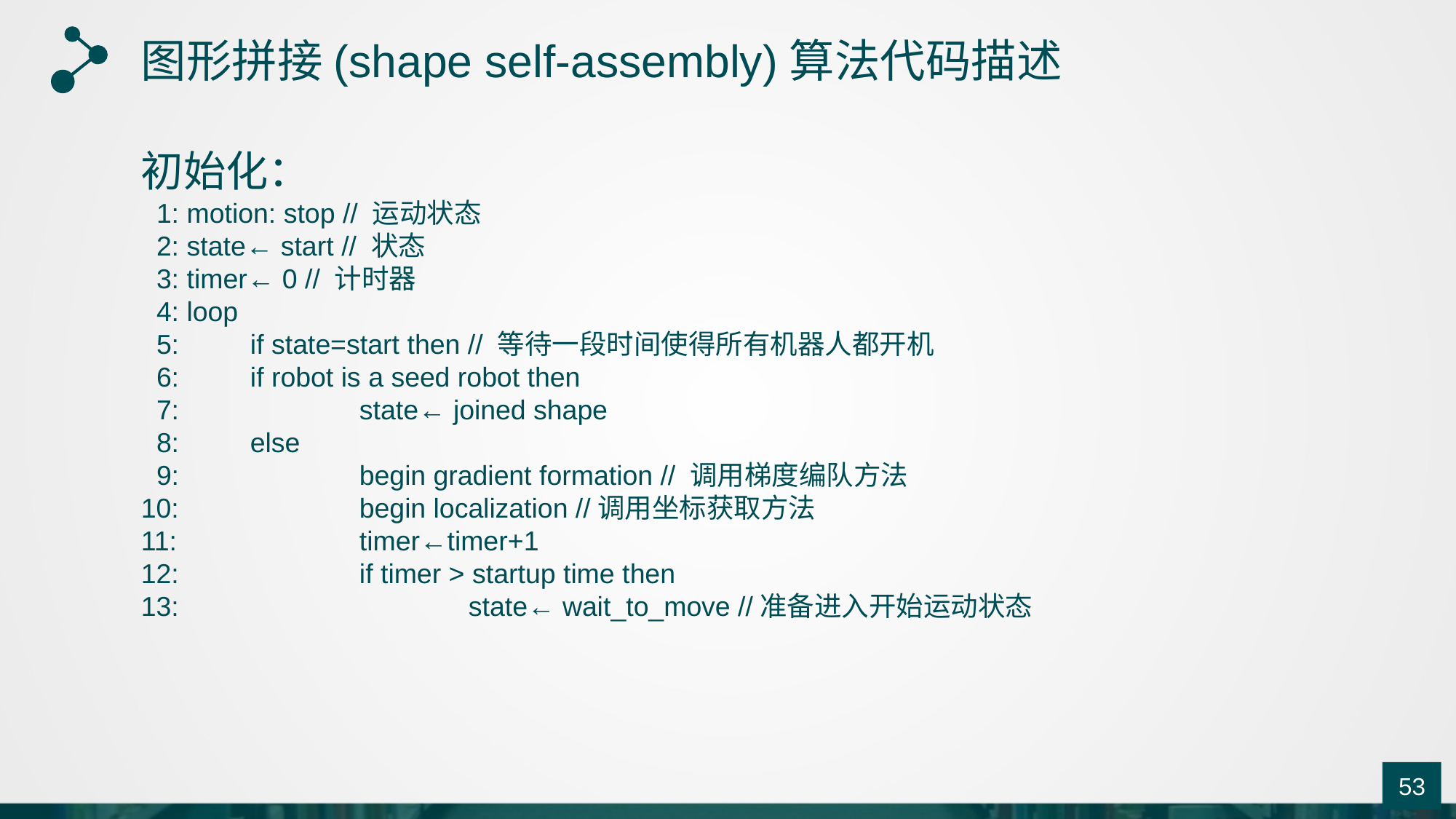

图形拼接(shape self-assembly)算法代码描述
初始化：
  1: motion: stop // 运动状态
  2: state← start // 状态
  3: timer← 0 // 计时器
  4: loop
  5: 	if state=start then // 等待一段时间使得所有机器人都开机
  6:	if robot is a seed robot then
  7: 		state← joined shape
  8: 	else
  9: 		begin gradient formation // 调用梯度编队方法
10: 		begin localization //调用坐标获取方法
11: 		timer←timer+1
12: 		if timer > startup time then
13: 			state← wait_to_move //准备进入开始运动状态